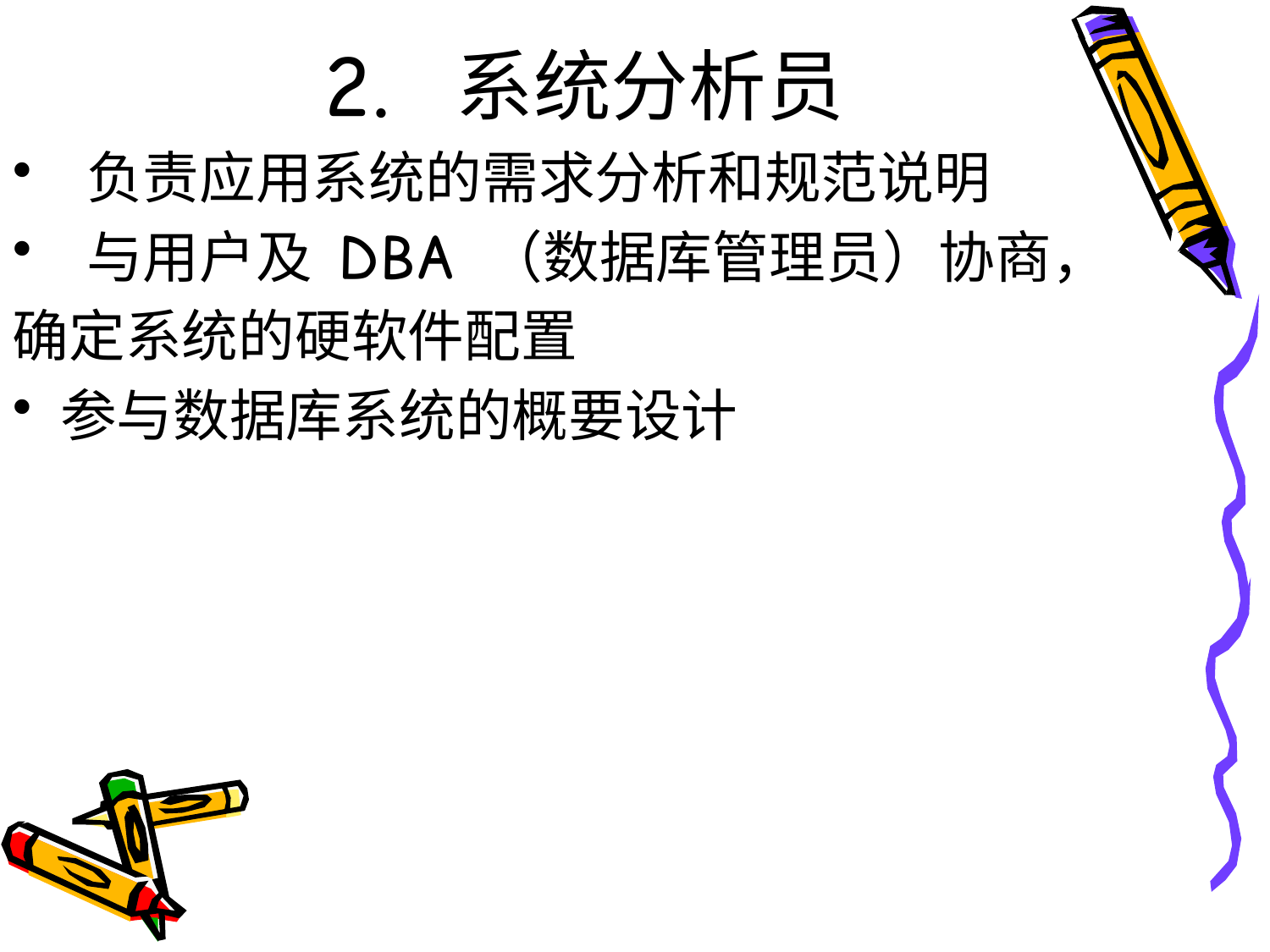

# 2.  系统分析员
 负责应用系统的需求分析和规范说明
 与用户及 DBA （数据库管理员）协商，
确定系统的硬软件配置
参与数据库系统的概要设计